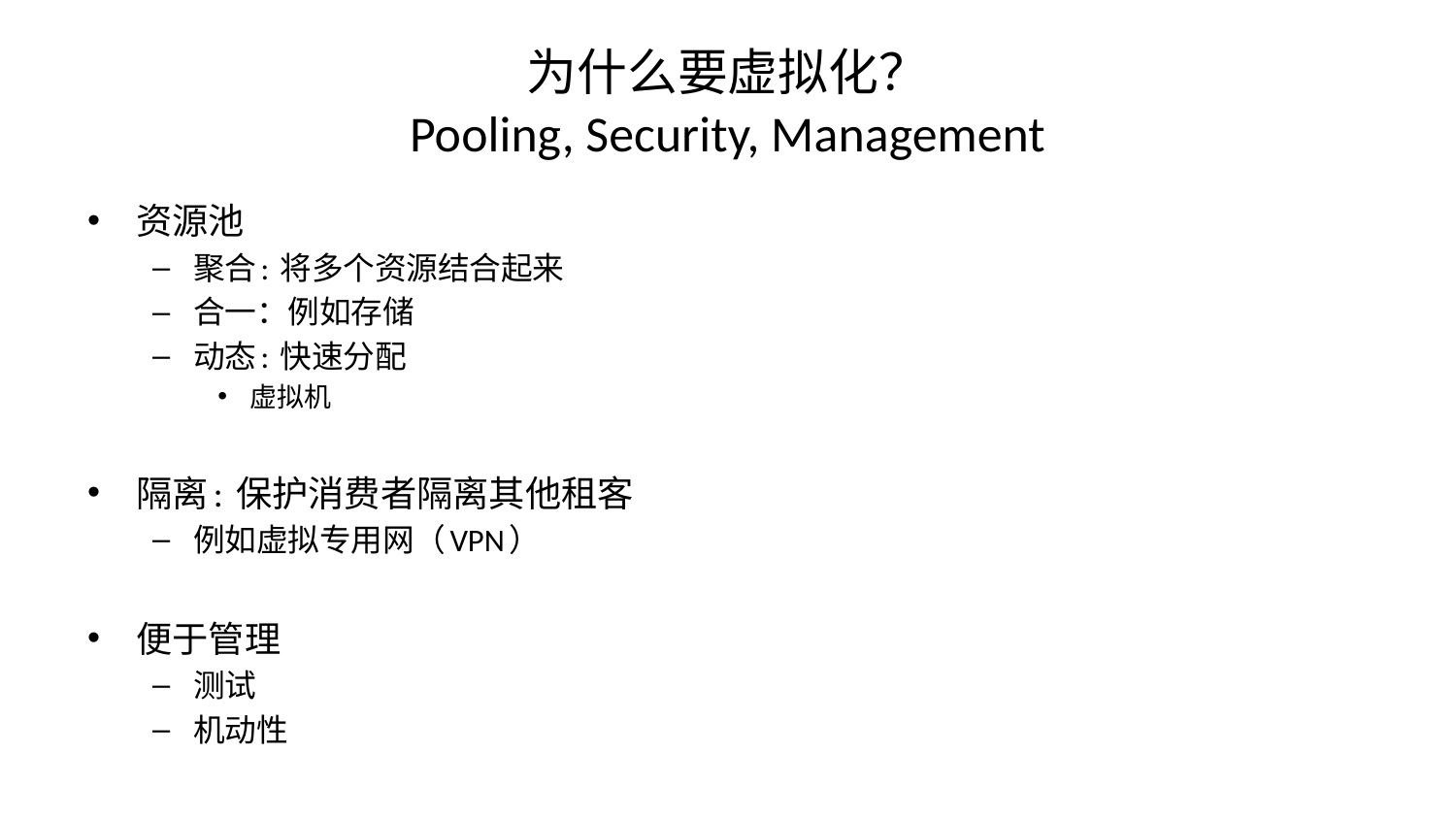

# 为什么要虚拟化？ Pooling, Security, Management
资源池
聚合: 将多个资源结合起来
合一：例如存储
动态: 快速分配
虚拟机

隔离: 保护消费者隔离其他租客
例如虚拟专用网（VPN）

便于管理
测试
机动性